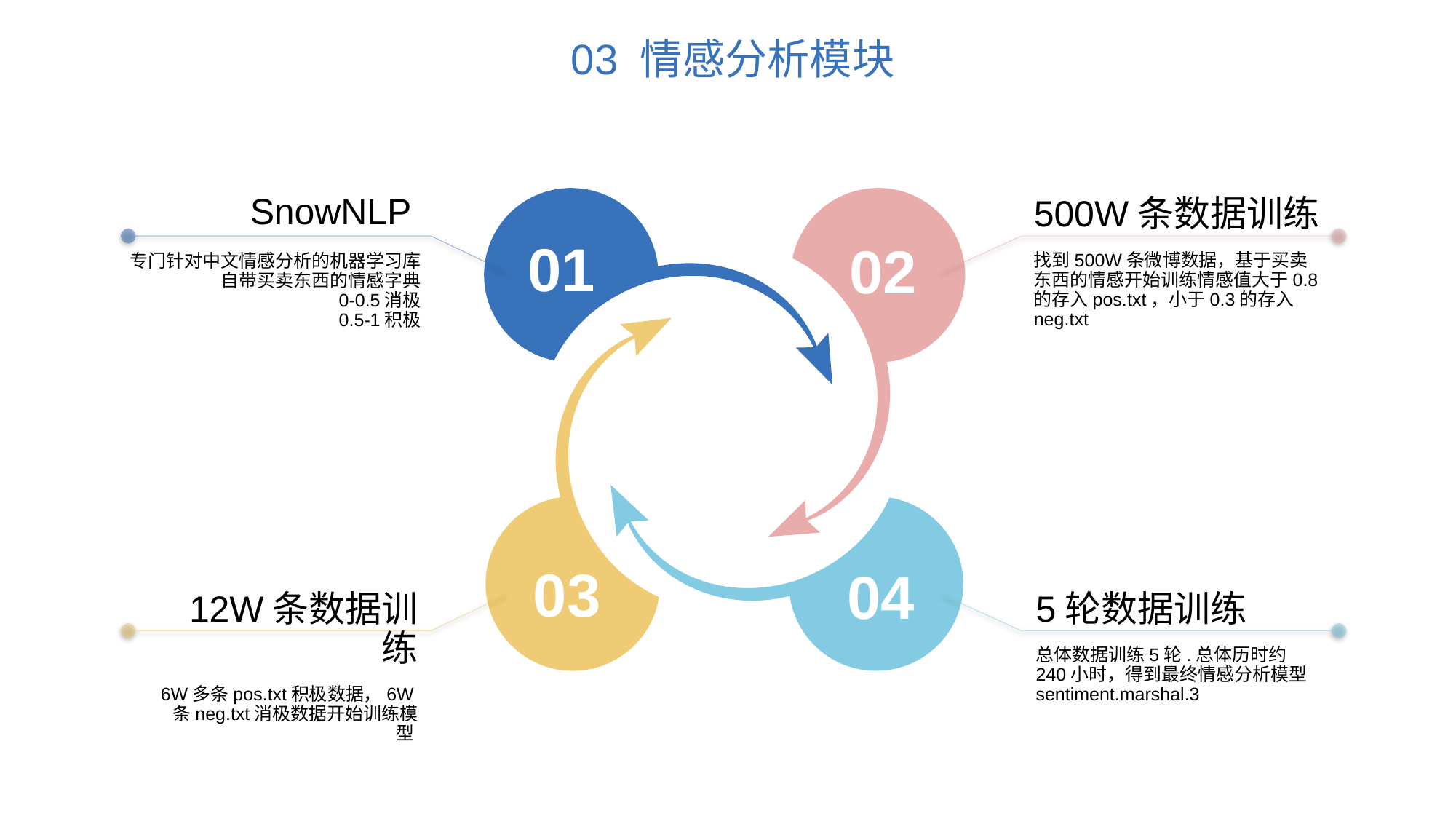

03 情感分析模块
SnowNLP

专门针对中文情感分析的机器学习库
自带买卖东西的情感字典
0-0.5消极
0.5-1积极
01
02
500W条数据训练
找到500W条微博数据，基于买卖东西的情感开始训练情感值大于0.8的存入pos.txt，小于0.3的存入neg.txt

03
04
12W条数据训练
6W多条pos.txt积极数据，6W条neg.txt消极数据开始训练模型
5轮数据训练
总体数据训练5轮.总体历时约240小时，得到最终情感分析模型 sentiment.marshal.3